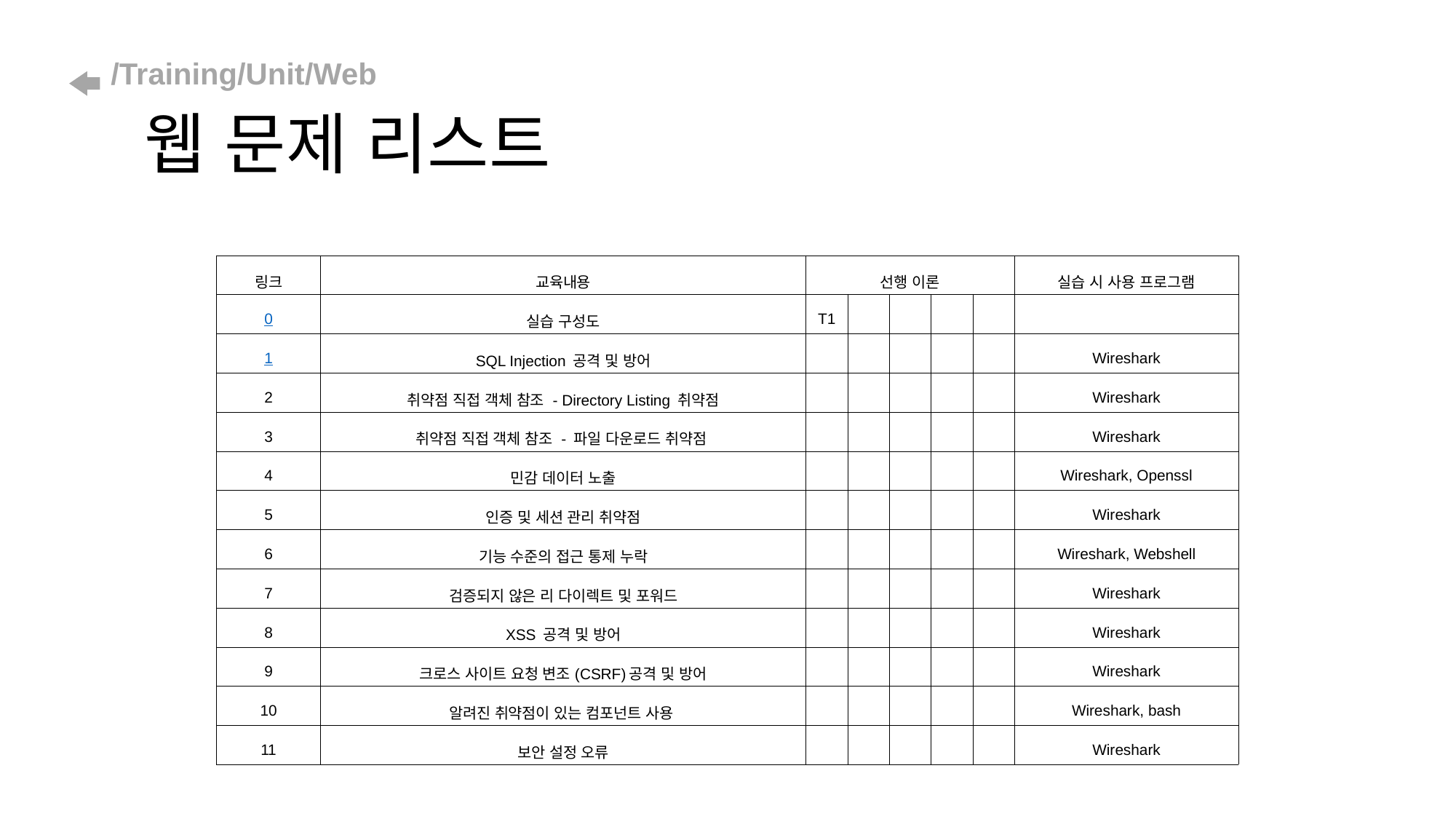

# /Training/Unit/Web 웹 문제 리스트

| 링크 | 교육내용 | 선행 이론 |  |  |  |  | 실습 시 사용 프로그램 |
| --- | --- | --- | --- | --- | --- | --- | --- |
| 0 | 실습 구성도 | T1 |  |  |  |  |  |
| 1 | SQL Injection 공격 및 방어 |  |  |  |  |  | Wireshark |
| 2 | 취약점 직접 객체 참조 - Directory Listing 취약점 |  |  |  |  |  | Wireshark |
| 3 | 취약점 직접 객체 참조 - 파일 다운로드 취약점 |  |  |  |  |  | Wireshark |
| 4 | 민감 데이터 노출 |  |  |  |  |  | Wireshark, Openssl |
| 5 | 인증 및 세션 관리 취약점 |  |  |  |  |  | Wireshark |
| 6 | 기능 수준의 접근 통제 누락 |  |  |  |  |  | Wireshark, Webshell |
| 7 | 검증되지 않은 리 다이렉트 및 포워드 |  |  |  |  |  | Wireshark |
| 8 | XSS 공격 및 방어 |  |  |  |  |  | Wireshark |
| 9 | 크로스 사이트 요청 변조(CSRF)공격 및 방어 |  |  |  |  |  | Wireshark |
| 10 | 알려진 취약점이 있는 컴포넌트 사용 |  |  |  |  |  | Wireshark, bash |
| 11 | 보안 설정 오류 |  |  |  |  |  | Wireshark |